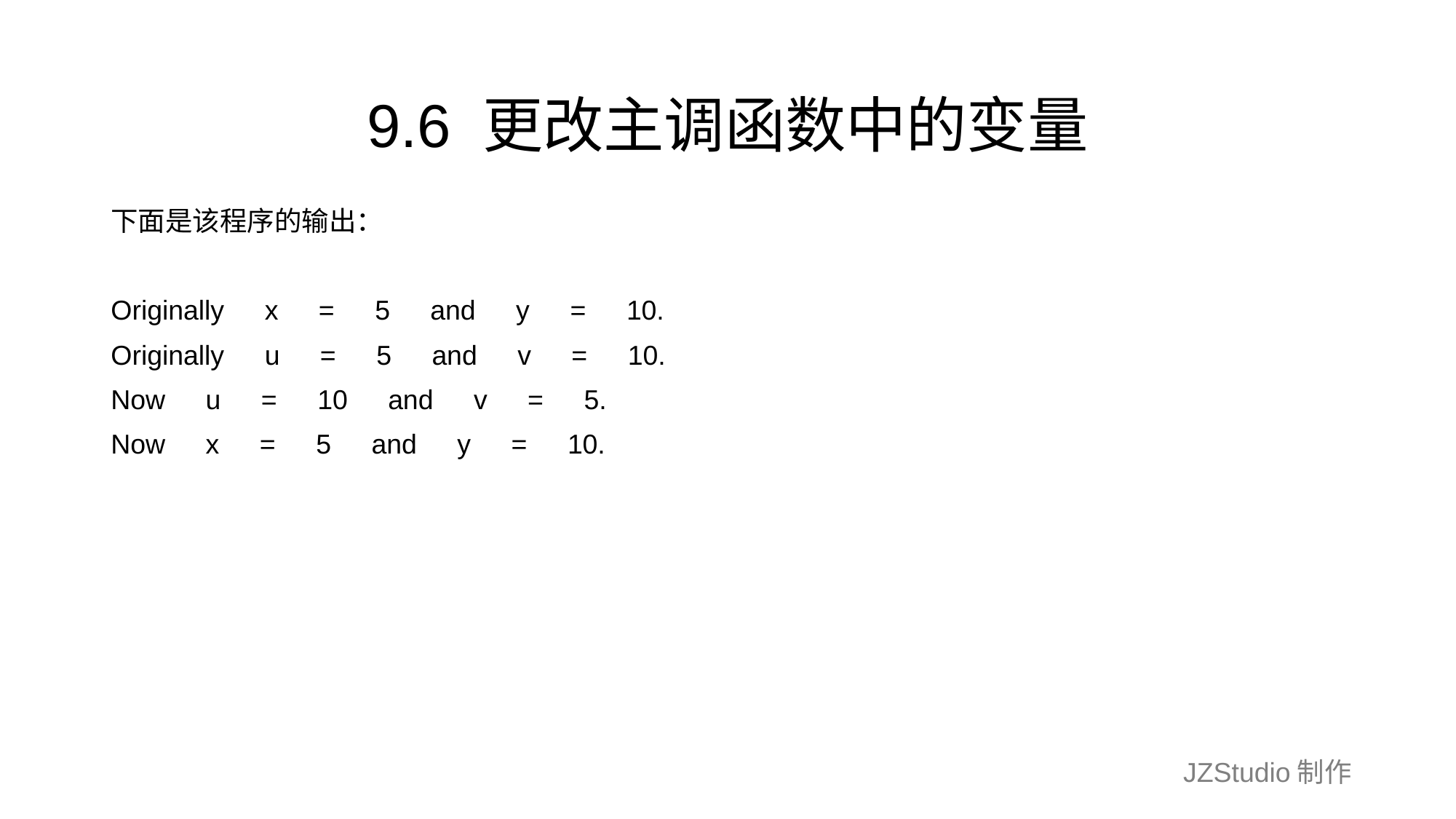

# 9.6 更改主调函数中的变量
下面是该程序的输出：

Originally　x　=　5　and　y　=　10.
Originally　u　=　5　and　v　=　10.
Now　u　=　10　and　v　=　5.
Now　x　=　5　and　y　=　10.